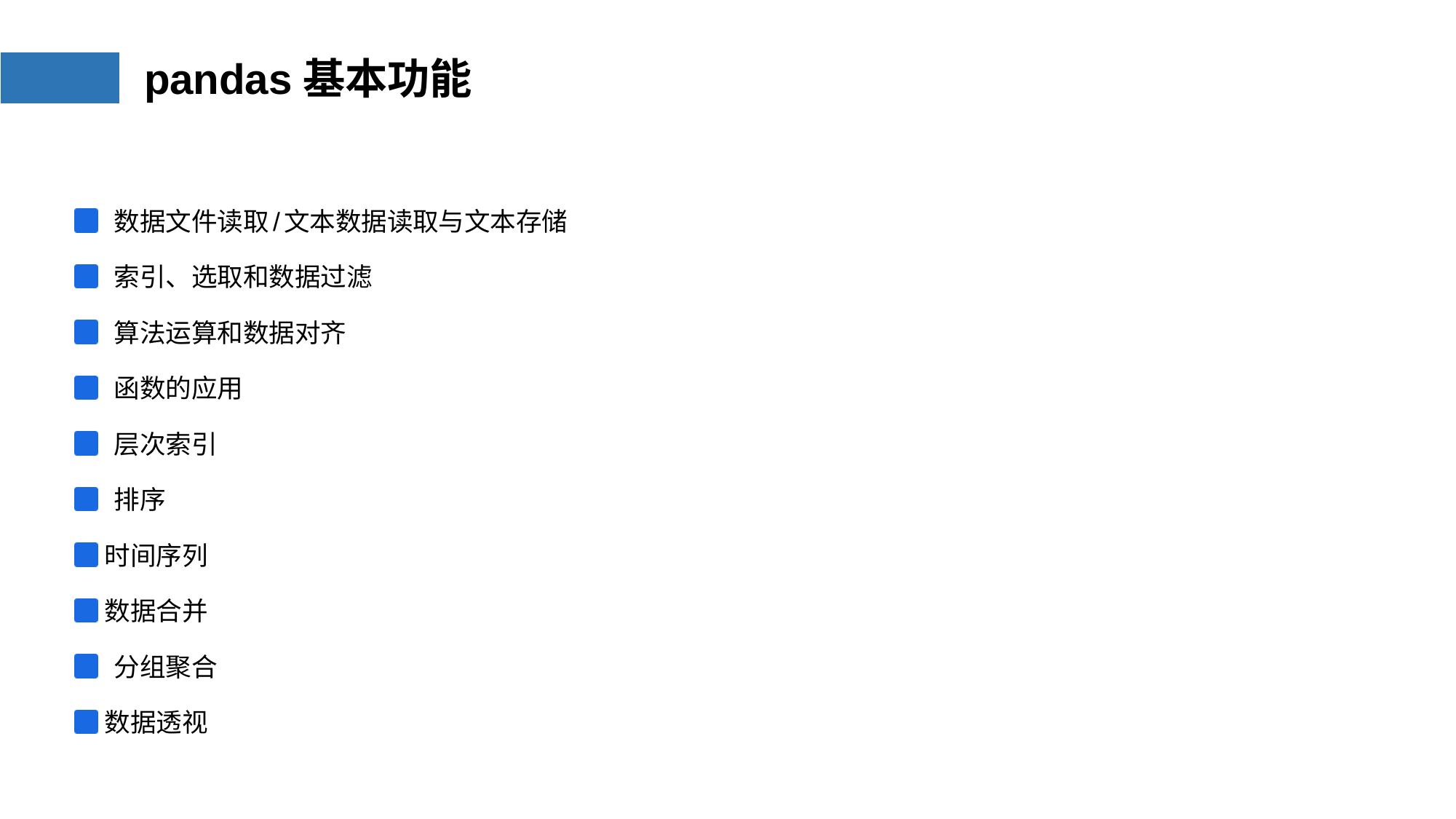

# pandas基本功能
 数据文件读取/文本数据读取与文本存储
 索引、选取和数据过滤
 算法运算和数据对齐
 函数的应用
 层次索引
 排序
时间序列
数据合并
 分组聚合
数据透视